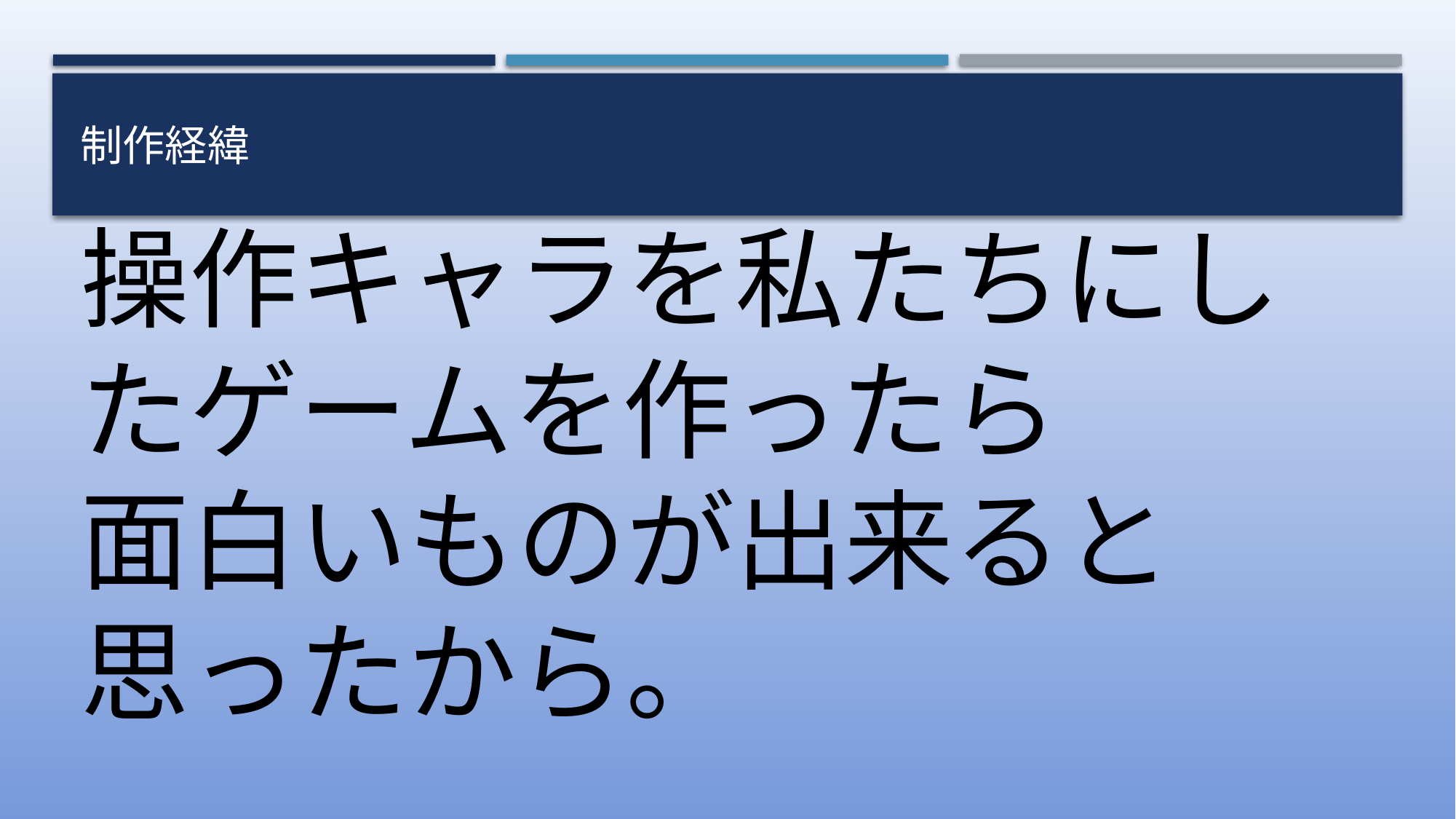

# 制作経緯
操作キャラを私たちにしたゲームを作ったら
面白いものが出来ると思ったから。